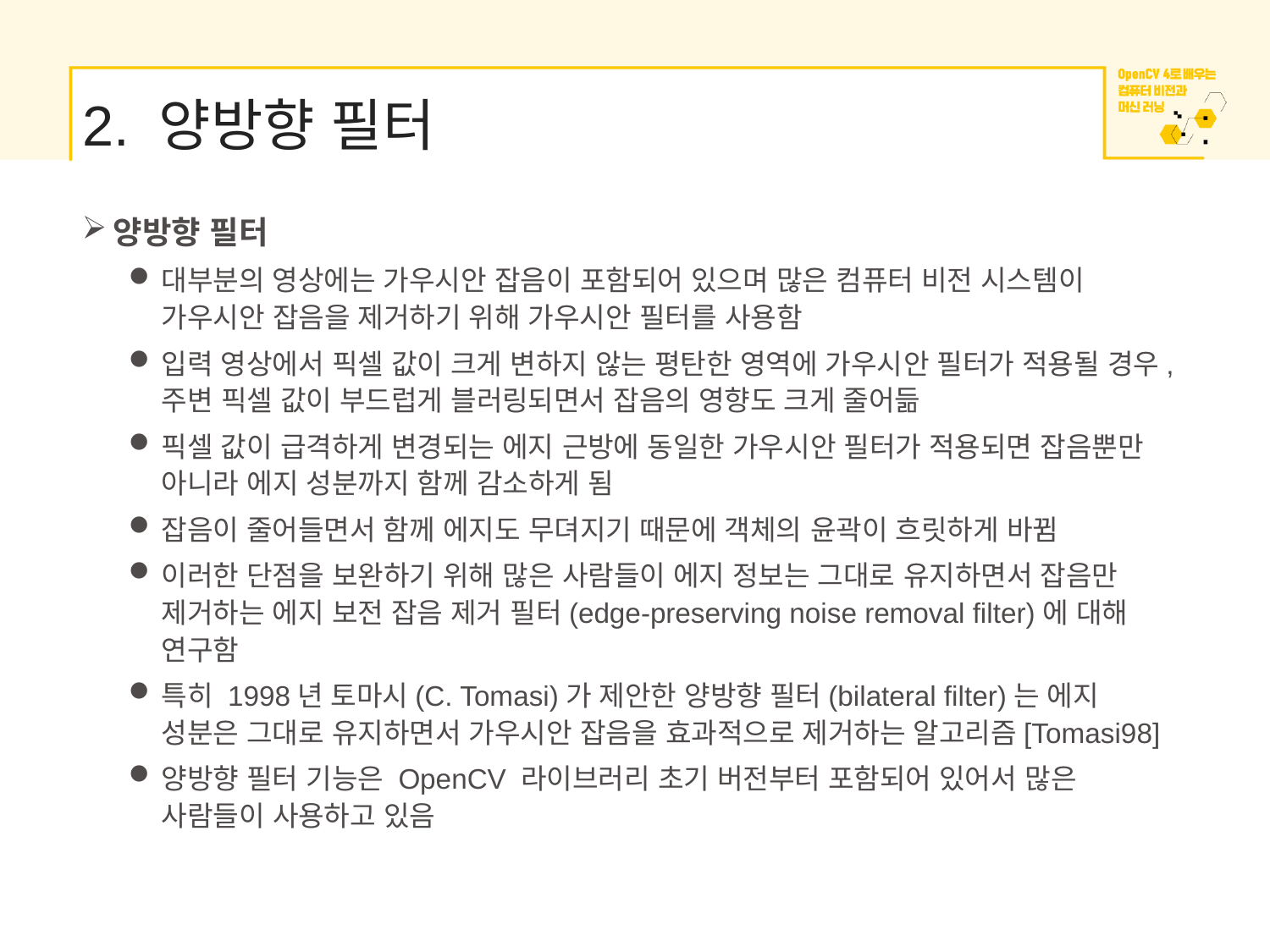

# 2. 양방향 필터
양방향 필터
대부분의 영상에는 가우시안 잡음이 포함되어 있으며 많은 컴퓨터 비전 시스템이 가우시안 잡음을 제거하기 위해 가우시안 필터를 사용함
입력 영상에서 픽셀 값이 크게 변하지 않는 평탄한 영역에 가우시안 필터가 적용될 경우, 주변 픽셀 값이 부드럽게 블러링되면서 잡음의 영향도 크게 줄어듦
픽셀 값이 급격하게 변경되는 에지 근방에 동일한 가우시안 필터가 적용되면 잡음뿐만 아니라 에지 성분까지 함께 감소하게 됨
잡음이 줄어들면서 함께 에지도 무뎌지기 때문에 객체의 윤곽이 흐릿하게 바뀜
이러한 단점을 보완하기 위해 많은 사람들이 에지 정보는 그대로 유지하면서 잡음만 제거하는 에지 보전 잡음 제거 필터(edge-preserving noise removal filter)에 대해 연구함
특히 1998년 토마시(C. Tomasi)가 제안한 양방향 필터(bilateral filter)는 에지 성분은 그대로 유지하면서 가우시안 잡음을 효과적으로 제거하는 알고리즘[Tomasi98]
양방향 필터 기능은 OpenCV 라이브러리 초기 버전부터 포함되어 있어서 많은 사람들이 사용하고 있음